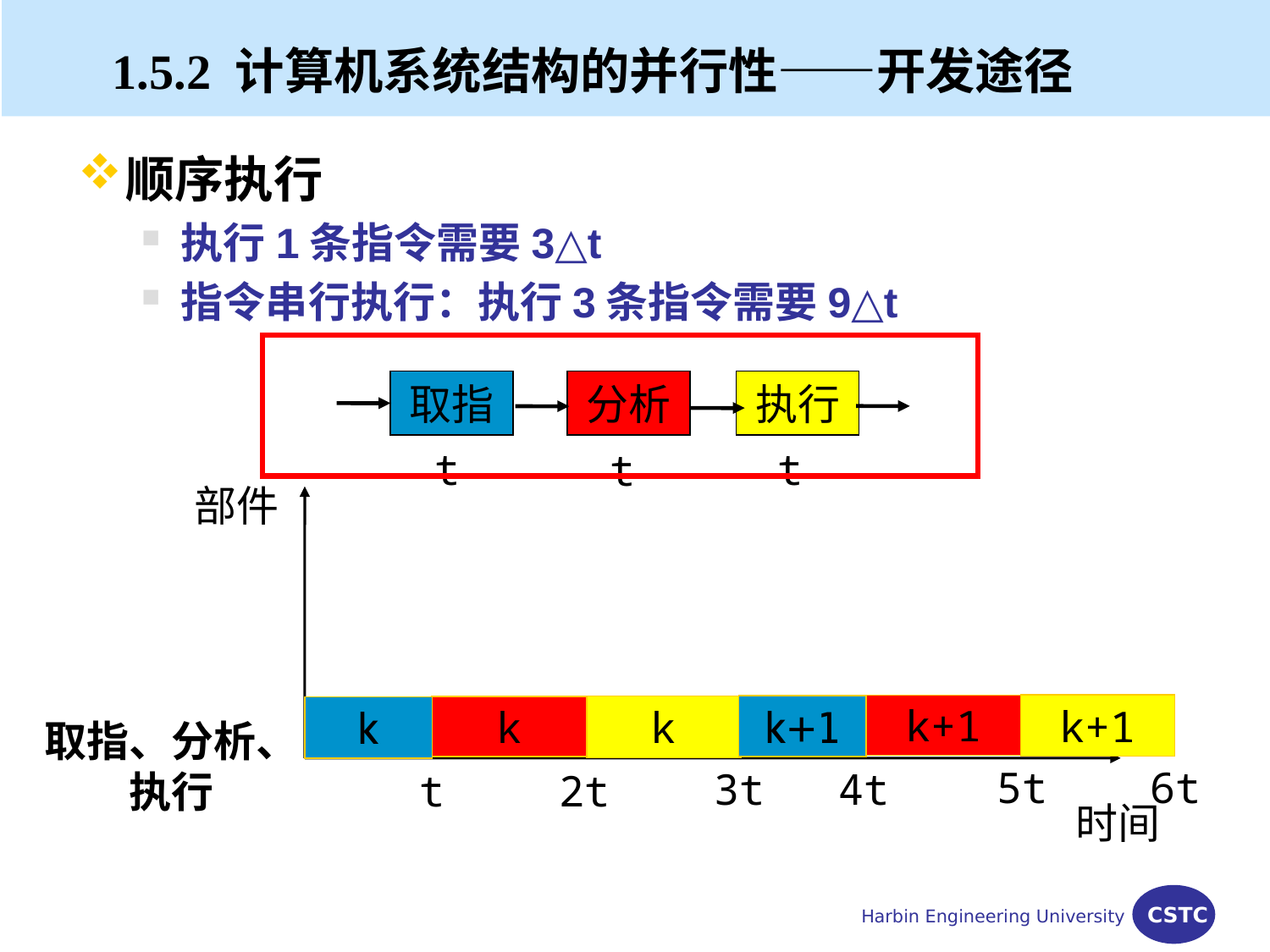

#
1.5.2 计算机系统结构的并行性——开发途径
顺序执行
执行1条指令需要3△t
指令串行执行：执行3条指令需要9△t

取指
分析
执行

t
t
t
部件

k+1
k+1
k+1
k
k
k
取指、分析、执行
5t
6t
3t
4t

2t
t
时间
Harbin Engineering University